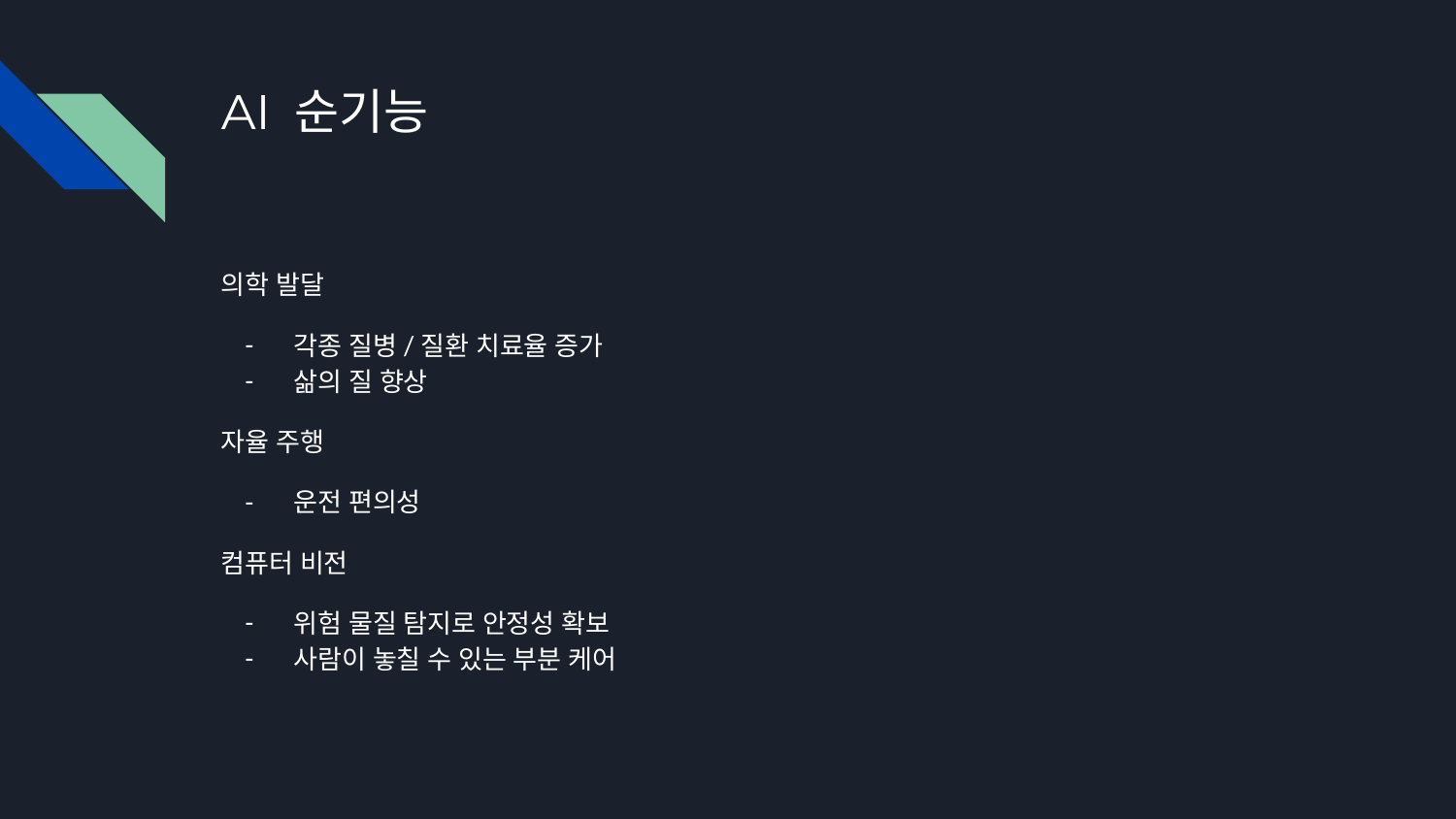

# AI 순기능
의학 발달
각종 질병/질환 치료율 증가
삶의 질 향상
자율 주행
운전 편의성
컴퓨터 비전
위험 물질 탐지로 안정성 확보
사람이 놓칠 수 있는 부분 케어